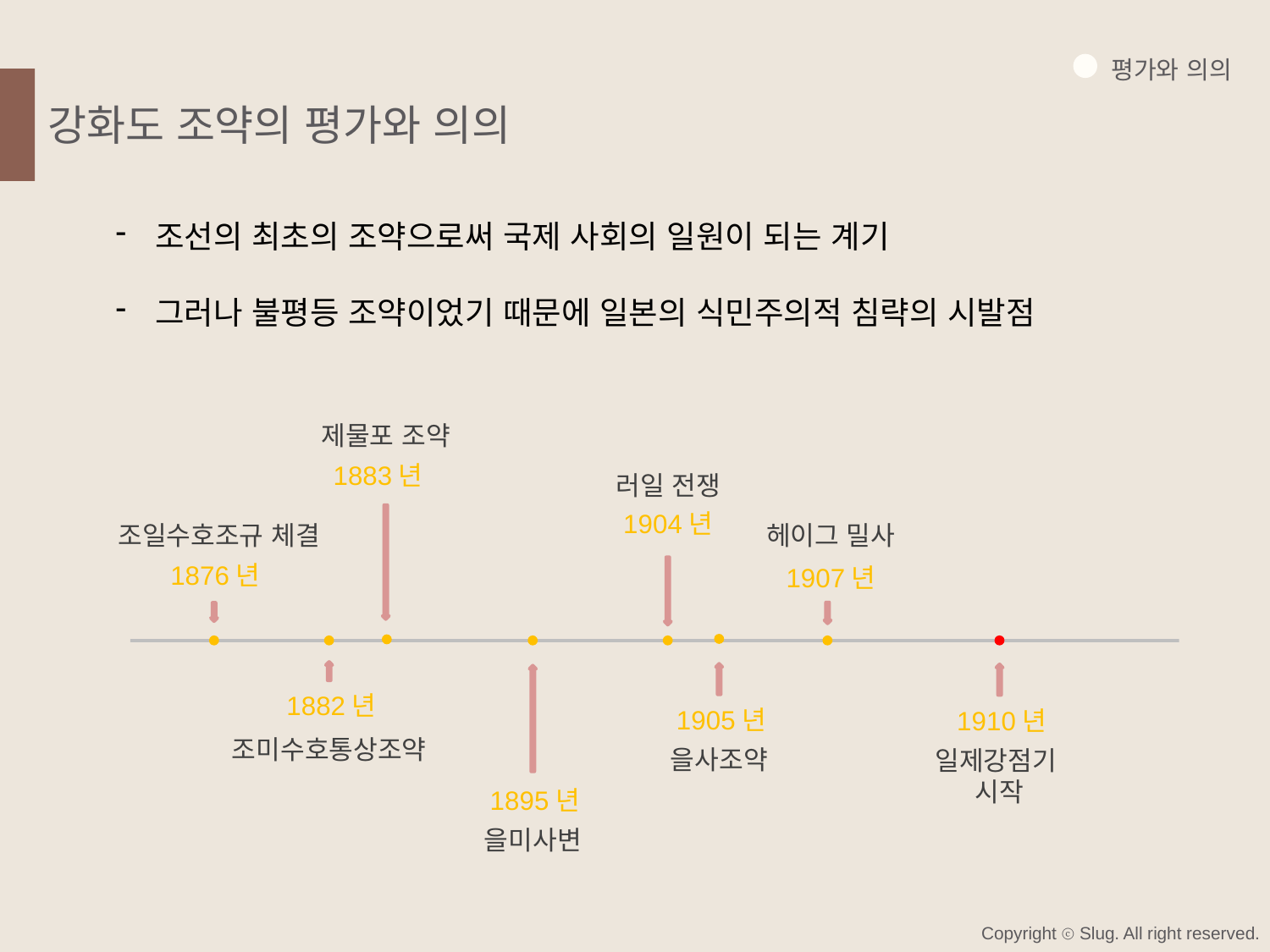

평가와 의의

강화도 조약의 평가와 의의
조선의 최초의 조약으로써 국제 사회의 일원이 되는 계기

그러나 불평등 조약이었기 때문에 일본의 식민주의적 침략의 시발점

제물포 조약
1883년
러일 전쟁
1904년

조일수호조규 체결
헤이그 밀사
1876년
1907년

1882년
1905년
1910년
조미수호통상조약
을사조약
일제강점기
시작
1895년
을미사변